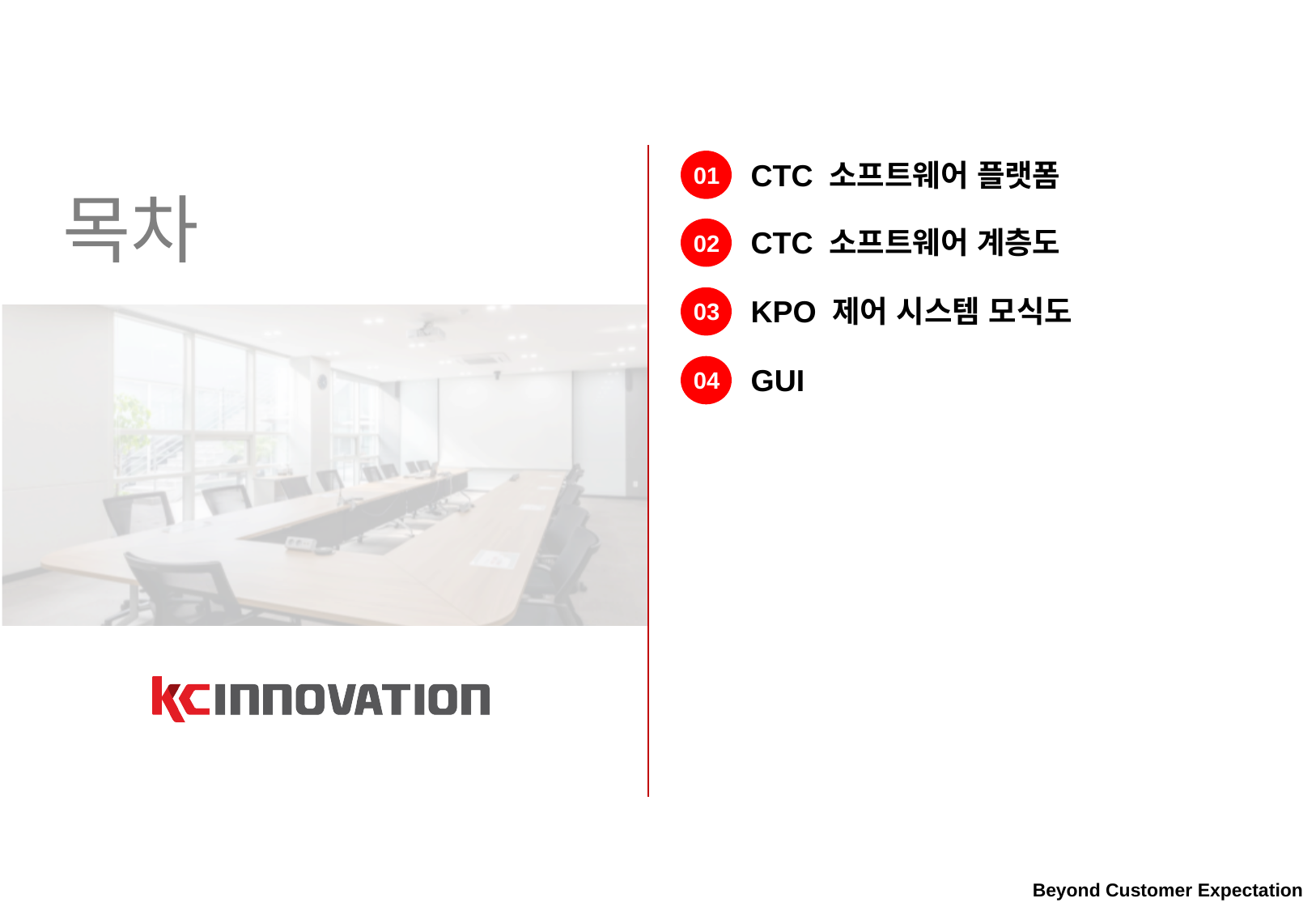

CTC 소프트웨어 플랫폼

01
CTC 소프트웨어 계층도

02
KPO 제어 시스템 모식도

03
GUI

04